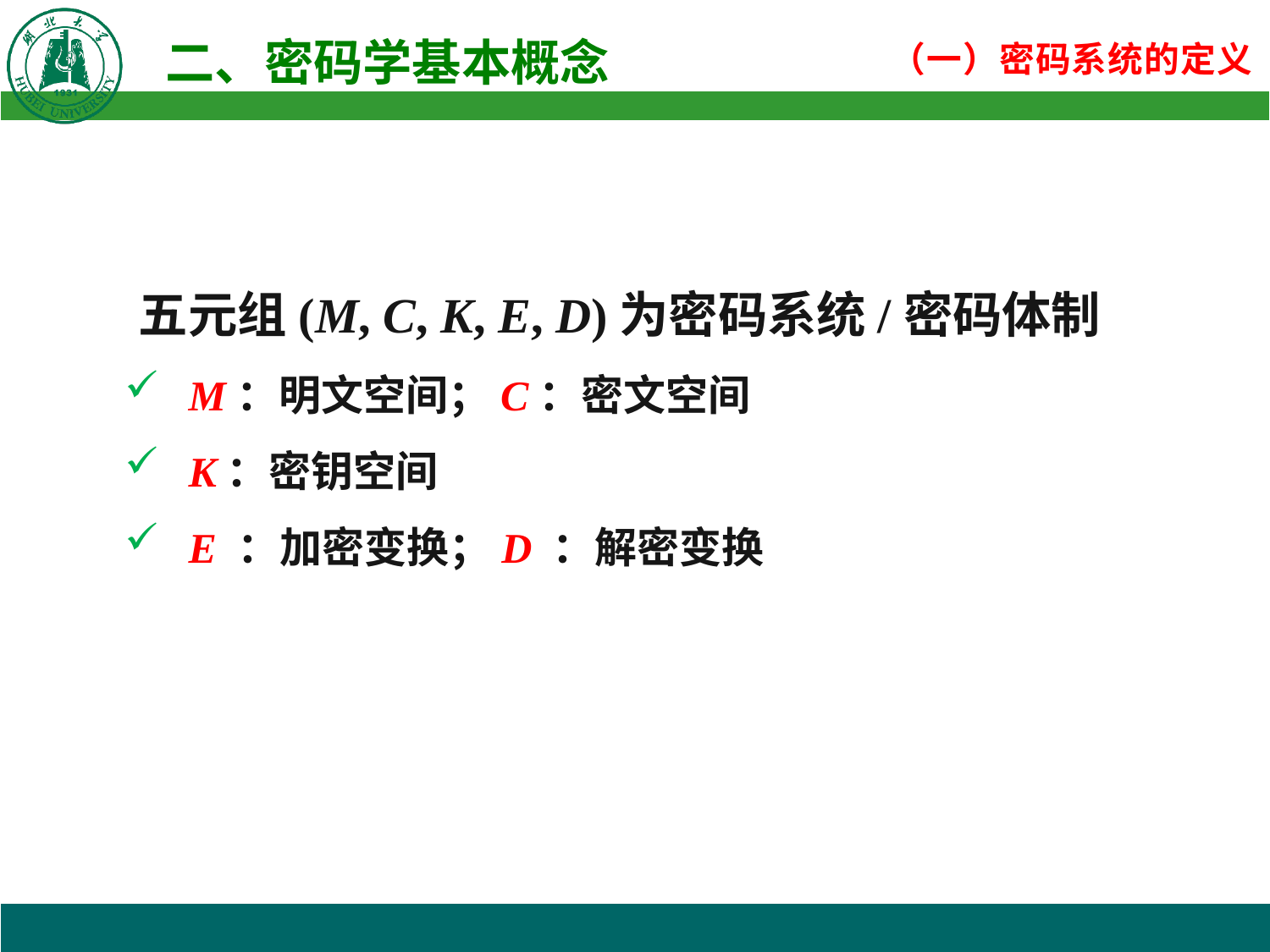

五元组(M, C, K, E, D)为密码系统/密码体制
M：明文空间；C：密文空间
K：密钥空间
E ：加密变换；D ：解密变换